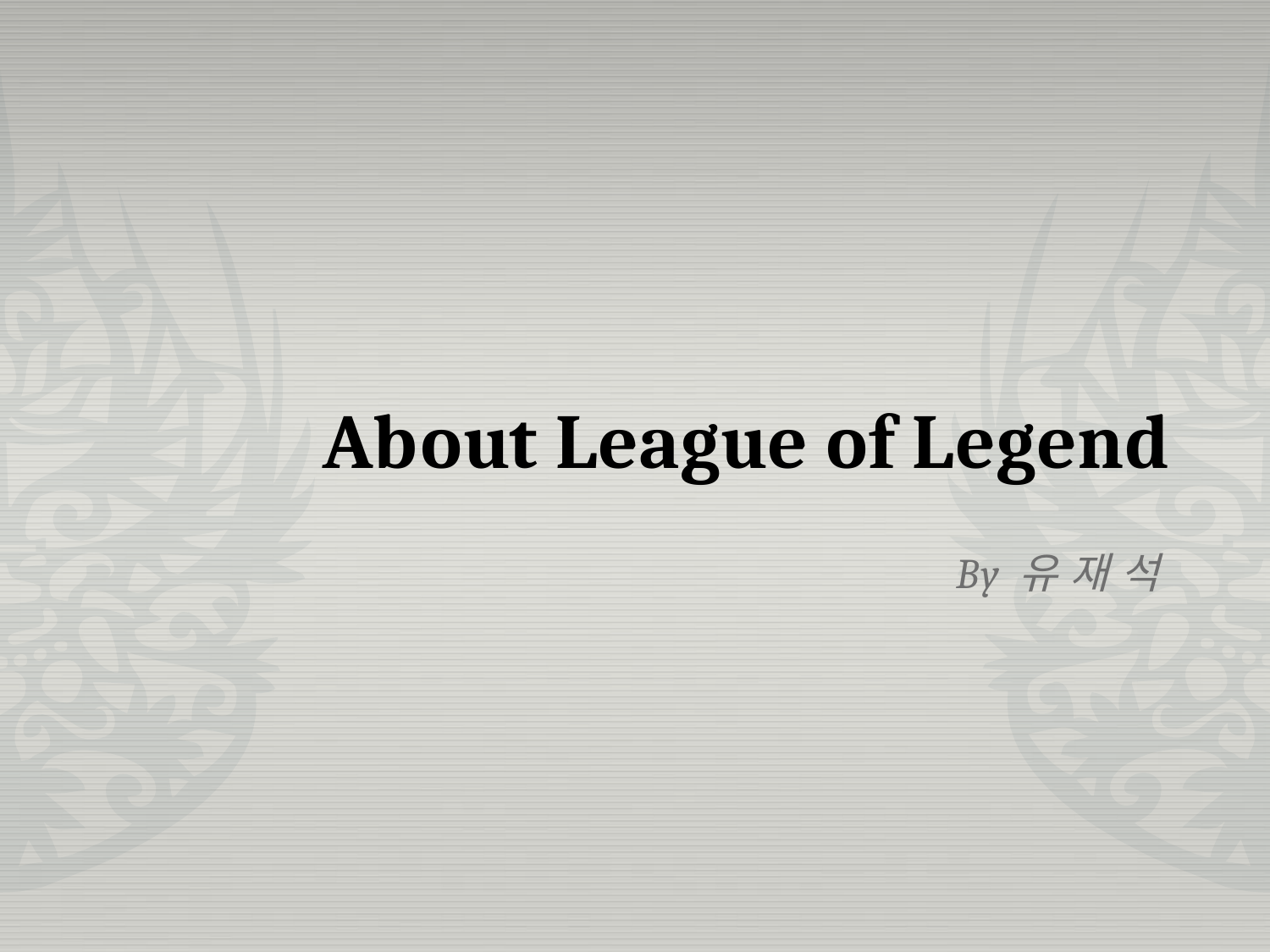

# About League of Legend
By 유 재 석